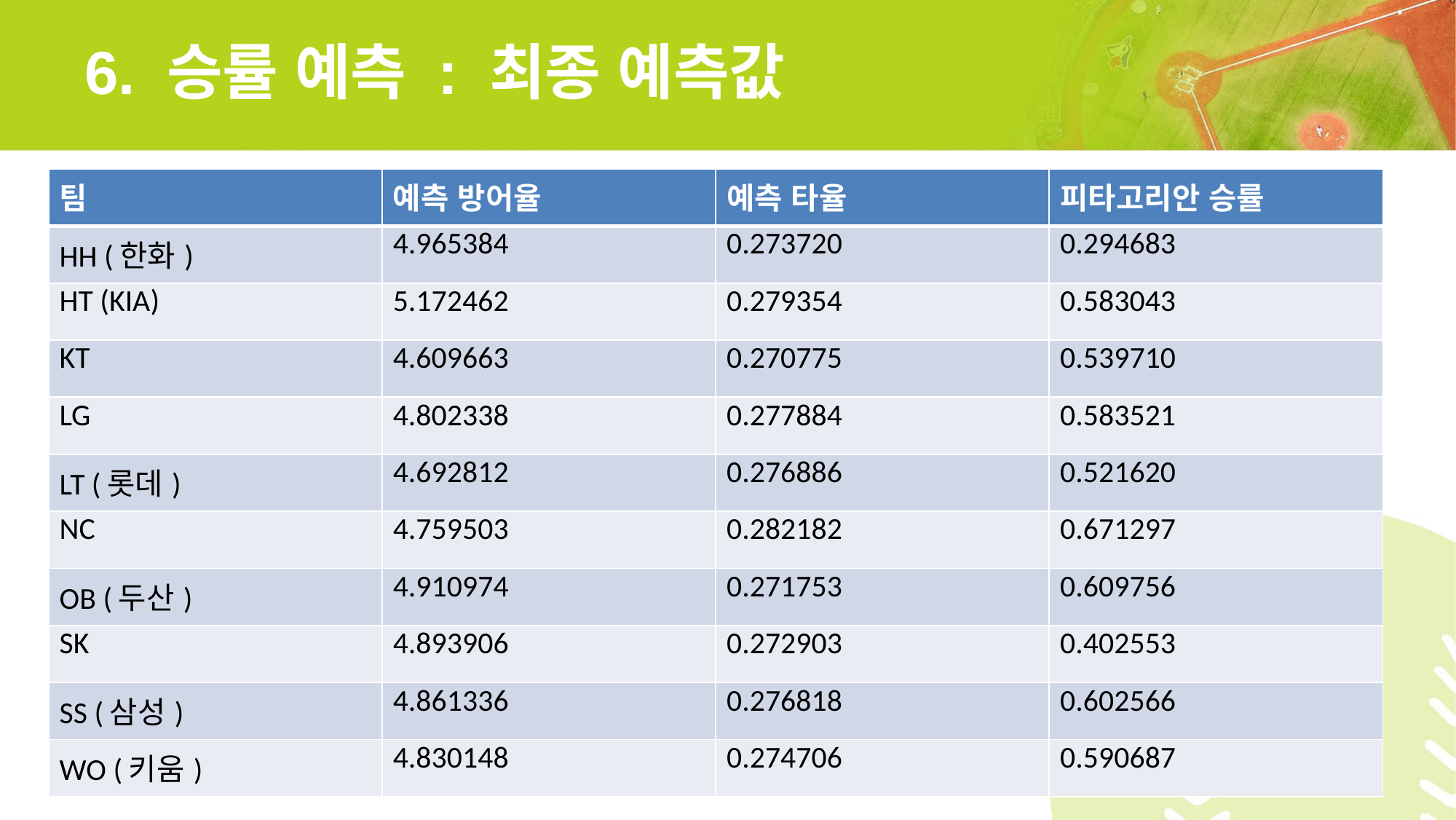

# 6. 승률 예측 : 최종 예측값
| 팀 | 예측 방어율 | 예측 타율 | 피타고리안 승률 |
| --- | --- | --- | --- |
| HH (한화) | 4.965384 | 0.273720 | 0.294683 |
| HT (KIA) | 5.172462 | 0.279354 | 0.583043 |
| KT | 4.609663 | 0.270775 | 0.539710 |
| LG | 4.802338 | 0.277884 | 0.583521 |
| LT (롯데) | 4.692812 | 0.276886 | 0.521620 |
| NC | 4.759503 | 0.282182 | 0.671297 |
| OB (두산) | 4.910974 | 0.271753 | 0.609756 |
| SK | 4.893906 | 0.272903 | 0.402553 |
| SS (삼성) | 4.861336 | 0.276818 | 0.602566 |
| WO (키움) | 4.830148 | 0.274706 | 0.590687 |